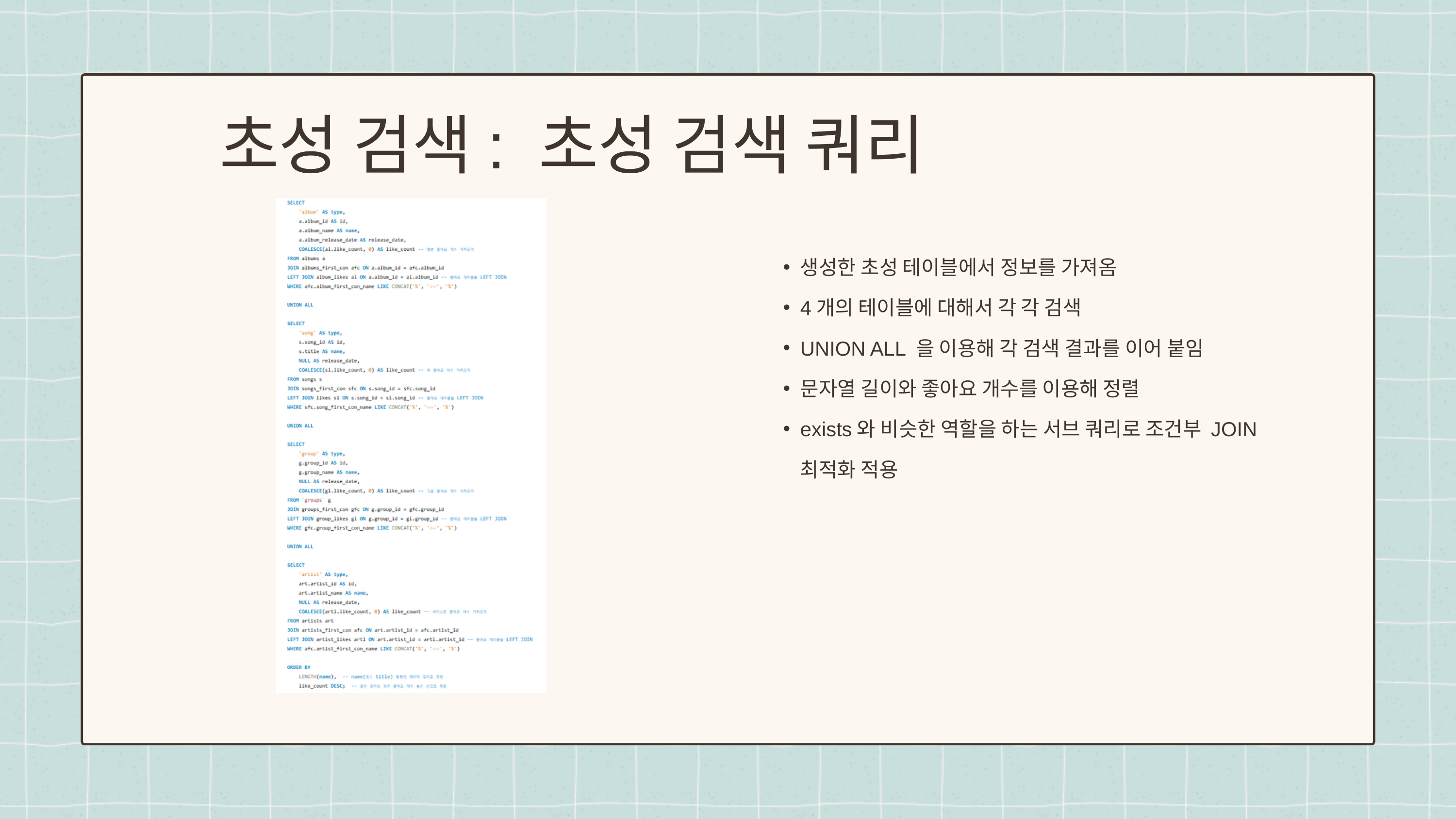

초성 검색: 초성 검색 쿼리

생성한 초성 테이블에서 정보를 가져옴
4개의 테이블에 대해서 각 각 검색
UNION ALL 을 이용해 각 검색 결과를 이어 붙임
문자열 길이와 좋아요 개수를 이용해 정렬
exists와 비슷한 역할을 하는 서브 쿼리로 조건부 JOIN 최적화 적용